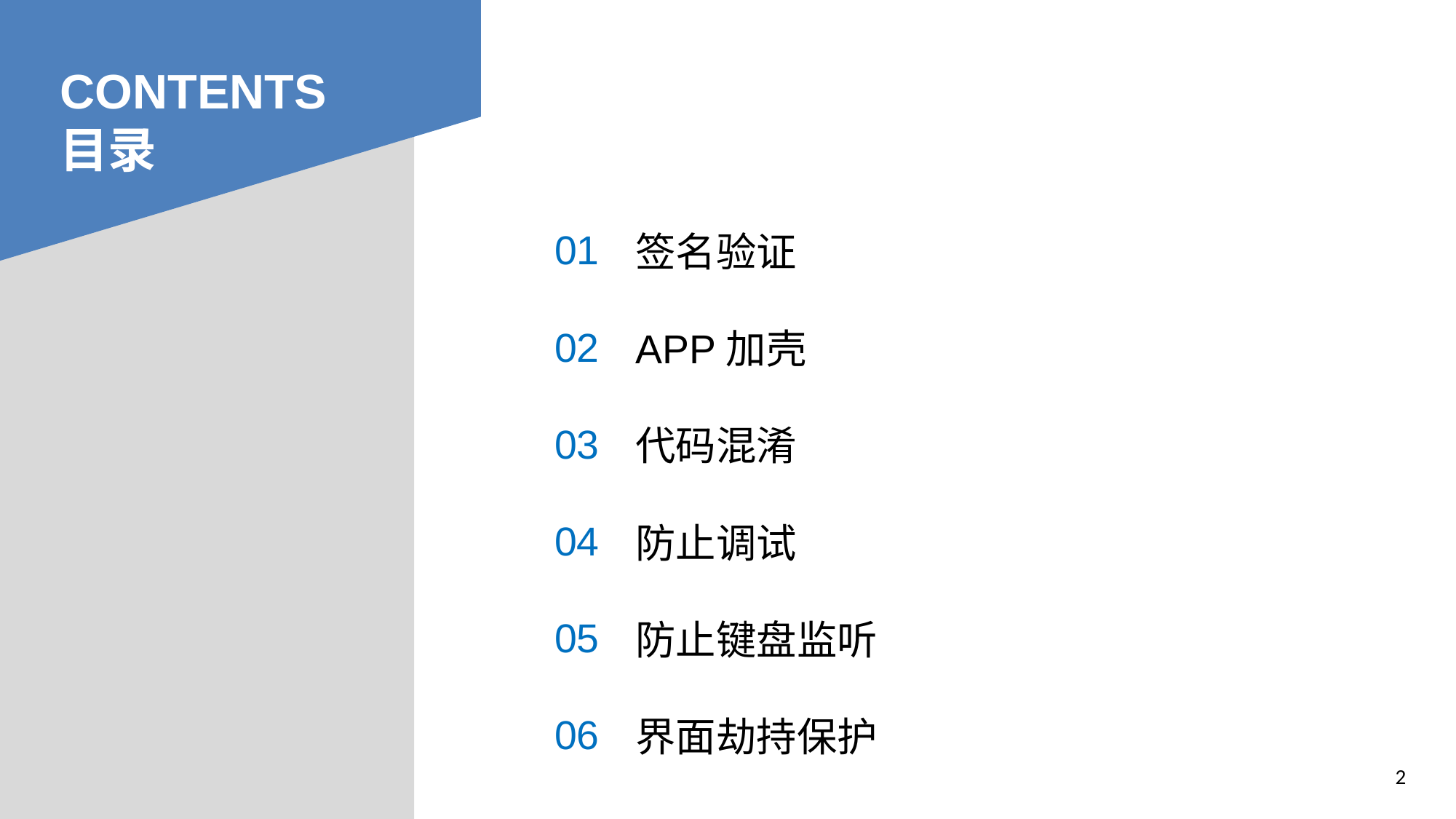

# CONTENTS 目录
01

02

03

04

05

06
签名验证

APP加壳

代码混淆

防止调试

防止键盘监听

界面劫持保护
2